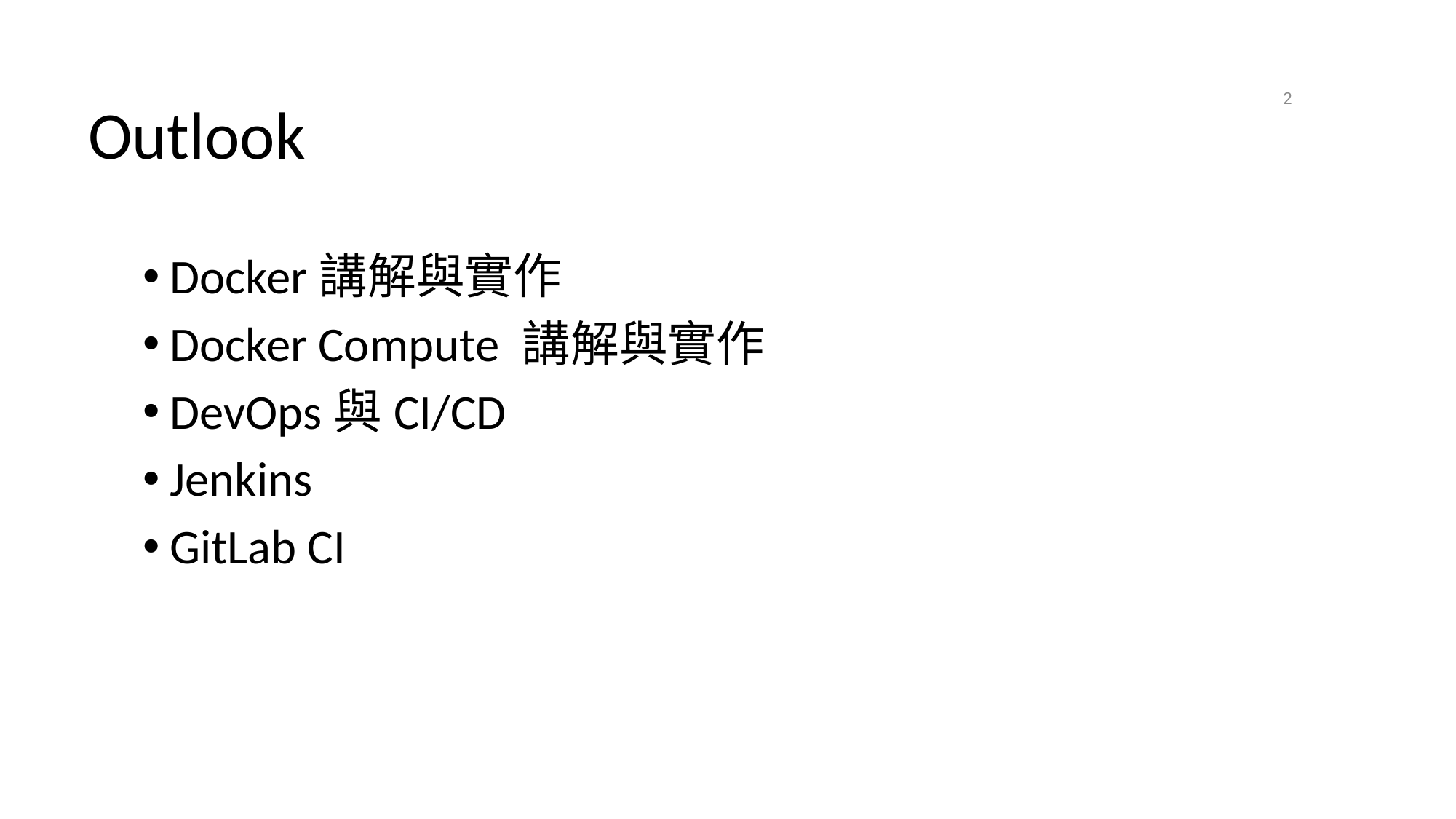

# Outlook
2
2021/4/21
Docker講解與實作
Docker Compute 講解與實作
DevOps與CI/CD
Jenkins
GitLab CI